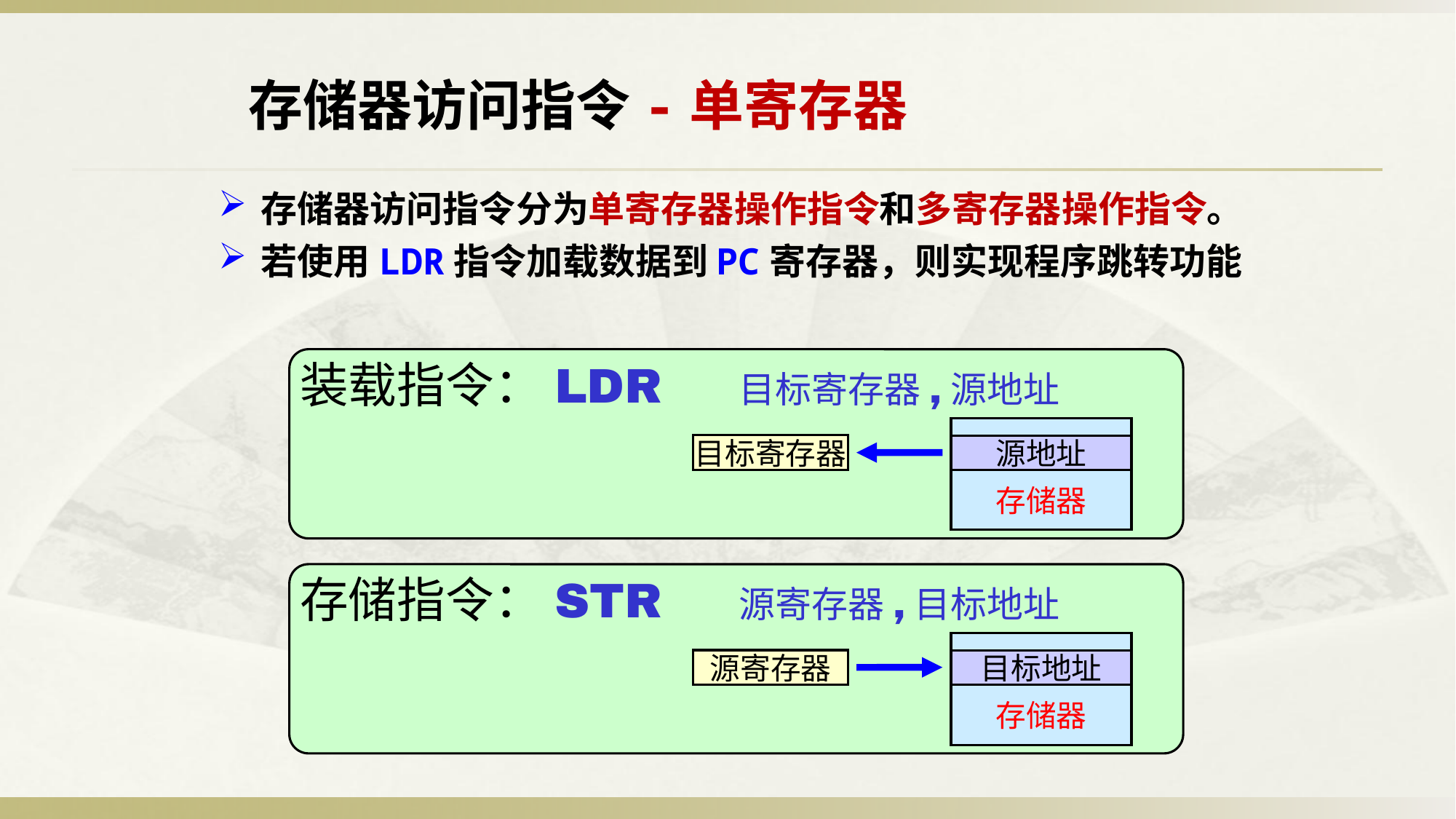

存储器访问指令-单寄存器
存储器访问指令分为单寄存器操作指令和多寄存器操作指令。
若使用LDR指令加载数据到PC寄存器，则实现程序跳转功能

装载指令：LDR    目标寄存器,源地址
存储指令：STR    源寄存器,目标地址

存储器
目标寄存器
源地址

存储器
源寄存器
目标地址